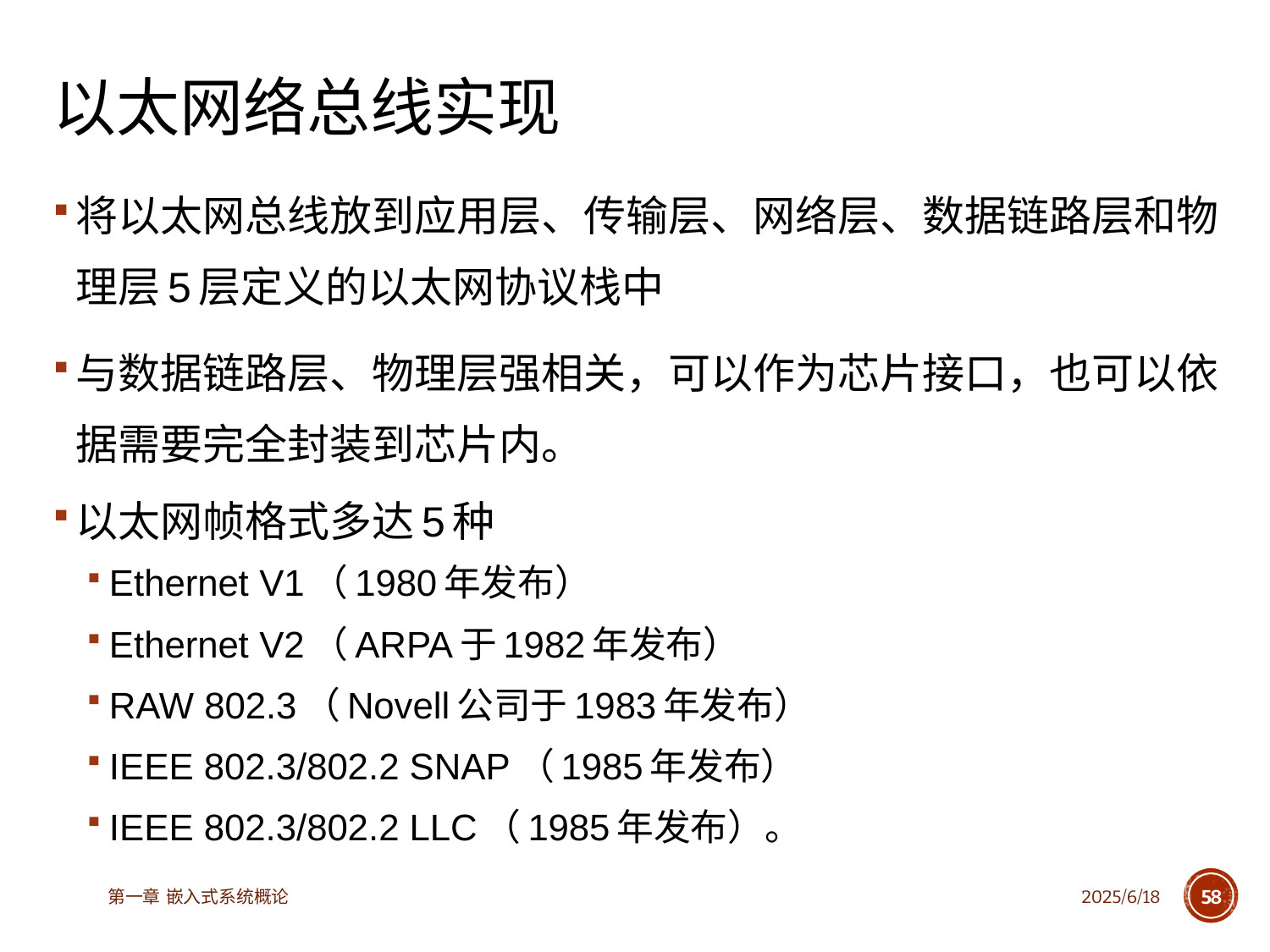

# 以太网络总线实现
将以太网总线放到应用层、传输层、网络层、数据链路层和物理层5层定义的以太网协议栈中
与数据链路层、物理层强相关，可以作为芯片接口，也可以依据需要完全封装到芯片内。
以太网帧格式多达5种
Ethernet V1（1980年发布）
Ethernet V2（ARPA于1982年发布）
RAW 802.3（Novell公司于1983年发布）
IEEE 802.3/802.2 SNAP（1985年发布）
IEEE 802.3/802.2 LLC（1985年发布）。
第一章 嵌入式系统概论
2025/6/18
58